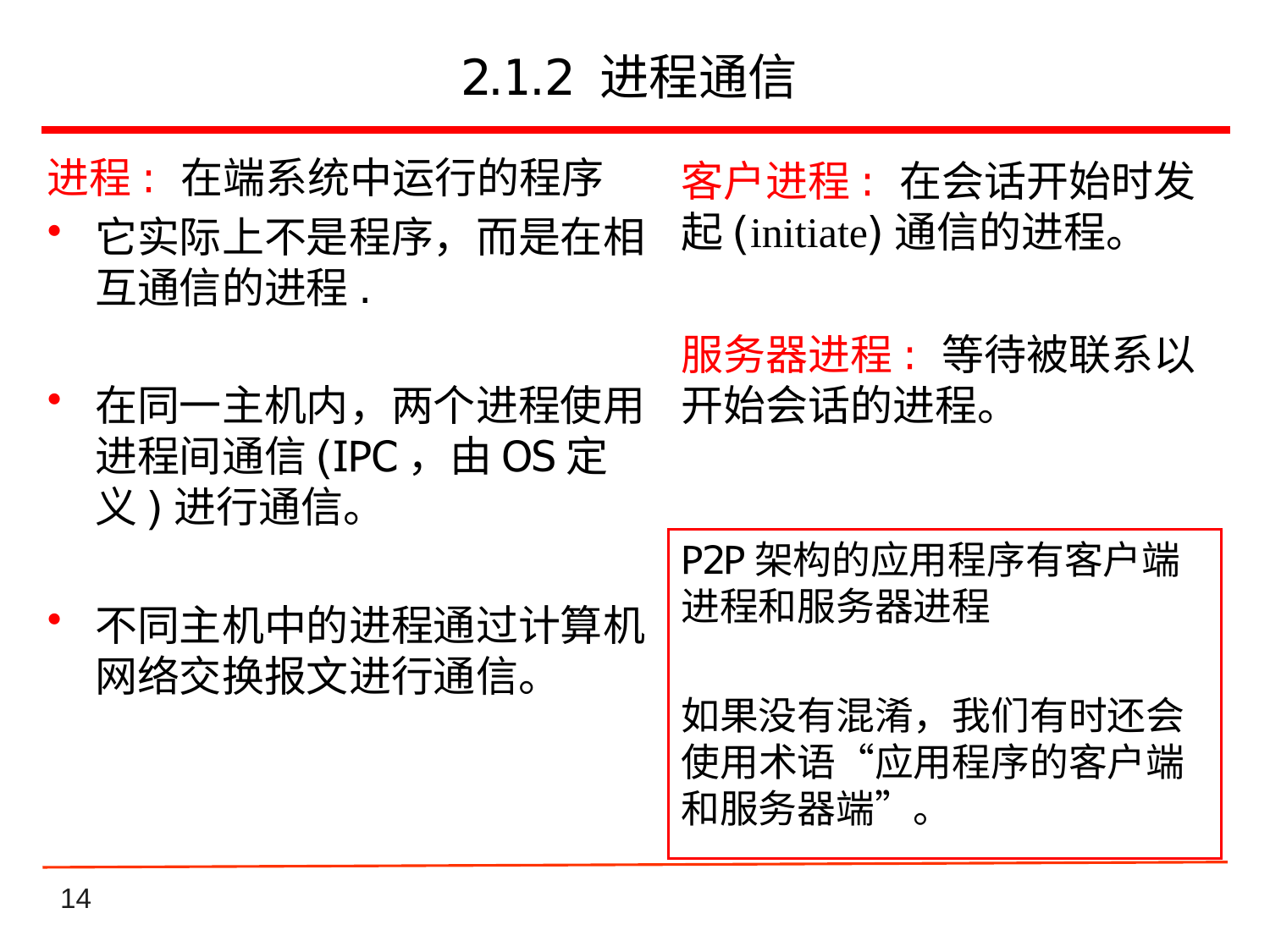

# 2.1.2 进程通信
进程: 在端系统中运行的程序
它实际上不是程序，而是在相互通信的进程.

在同一主机内，两个进程使用进程间通信(IPC，由OS定义)进行通信。

不同主机中的进程通过计算机网络交换报文进行通信。
客户进程: 在会话开始时发起(initiate)通信的进程。

服务器进程: 等待被联系以开始会话的进程。
P2P架构的应用程序有客户端进程和服务器进程

如果没有混淆，我们有时还会使用术语“应用程序的客户端和服务器端”。